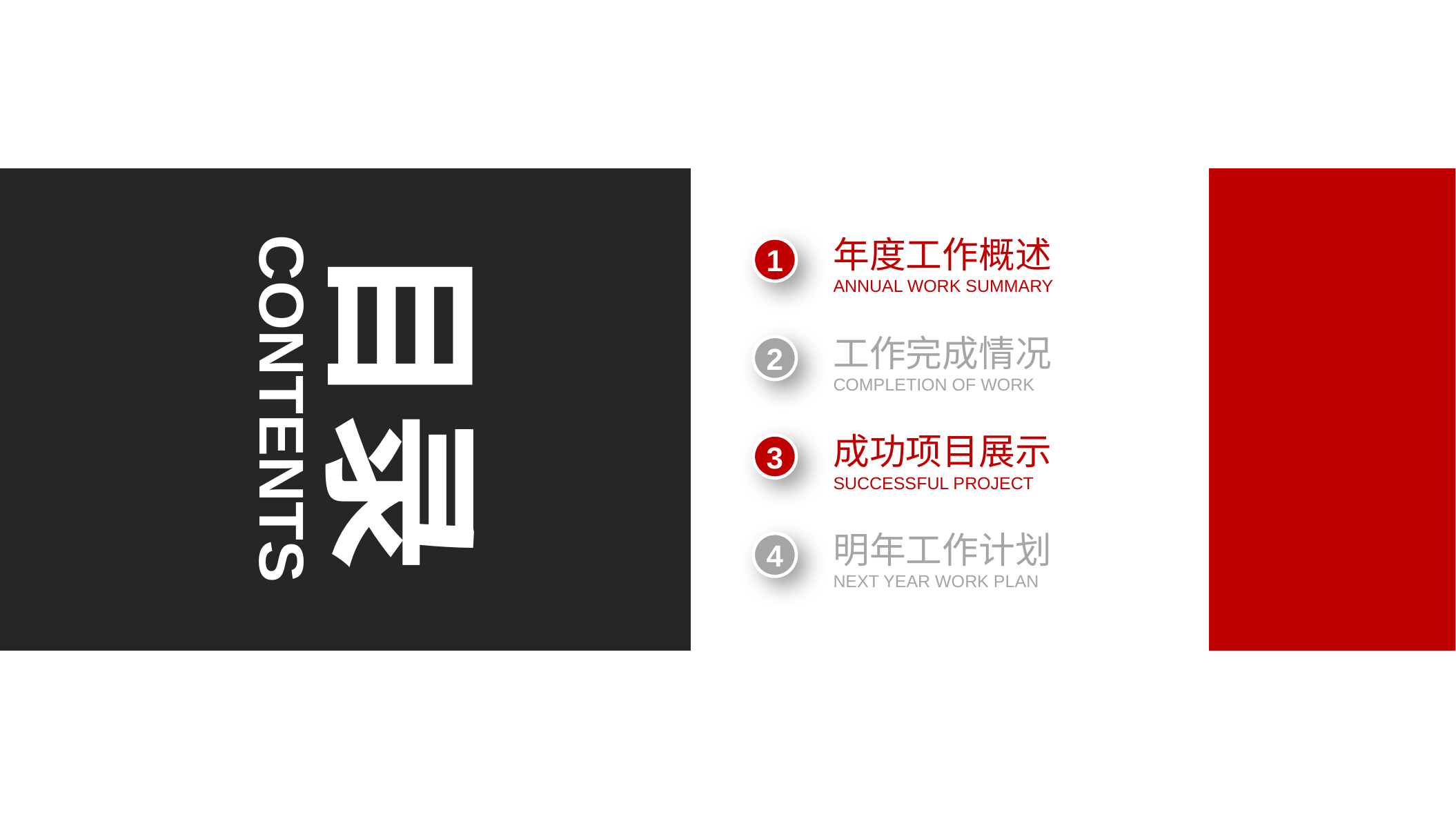

目录
年度工作概述ANNUAL WORK SUMMARY
1
工作完成情况COMPLETION OF WORK
2
CONTENTS
成功项目展示SUCCESSFUL PROJECT
3
明年工作计划
NEXT YEAR WORK PLAN
4